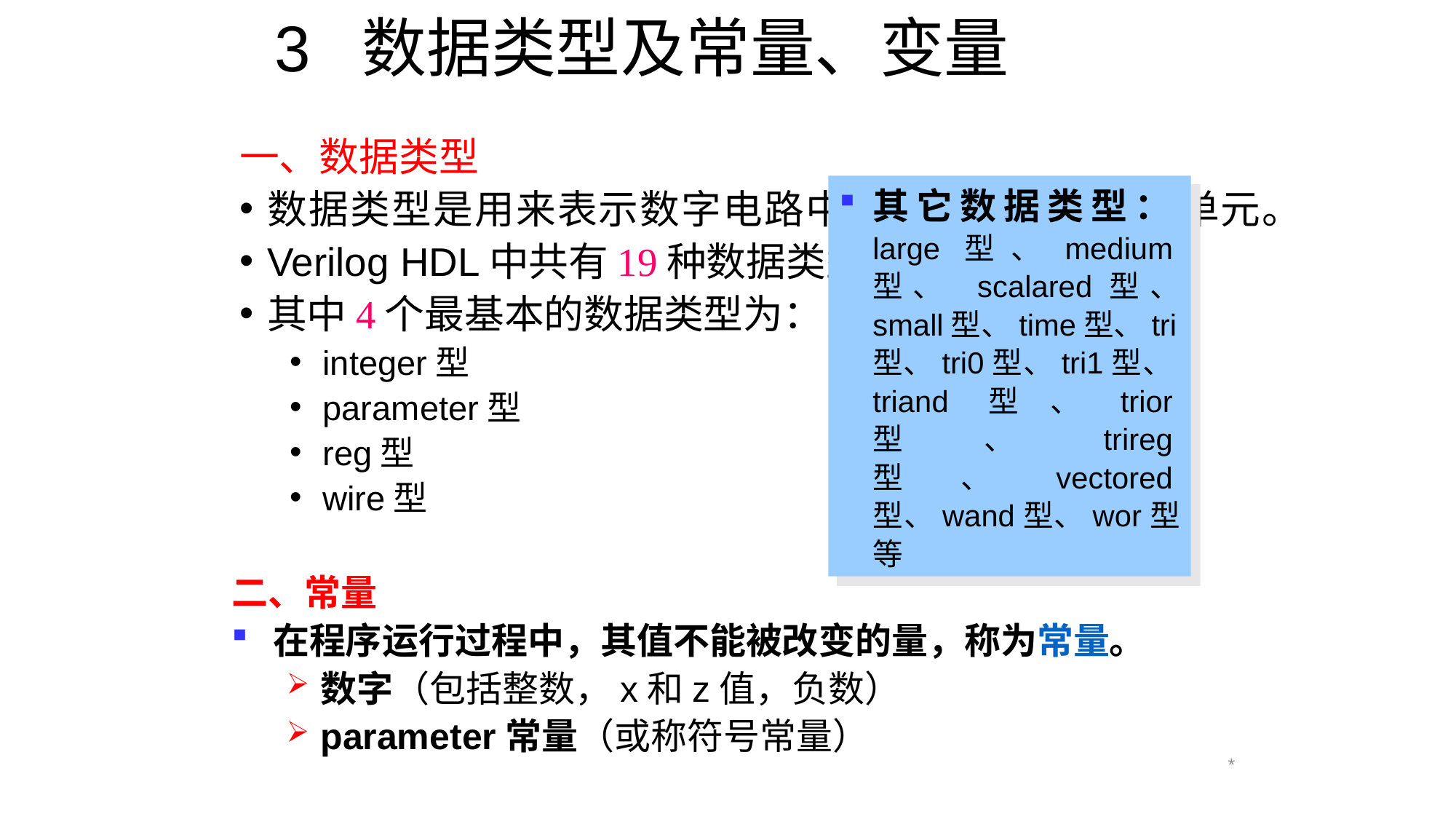

# 3  数据类型及常量、变量
一、数据类型
数据类型是用来表示数字电路中的数据存储和传送单元。
Verilog HDL中共有19种数据类型；
其中4个最基本的数据类型为：
integer型
parameter型
reg型
wire型

其它数据类型：large型、medium型、 scalared型、 small型、time型、tri型、tri0型、tri1型、triand型、trior型、trireg型、vectored型、wand型、wor型等
二、常量
在程序运行过程中，其值不能被改变的量，称为常量。
数字（包括整数，x和z值，负数）
parameter常量（或称符号常量）
*